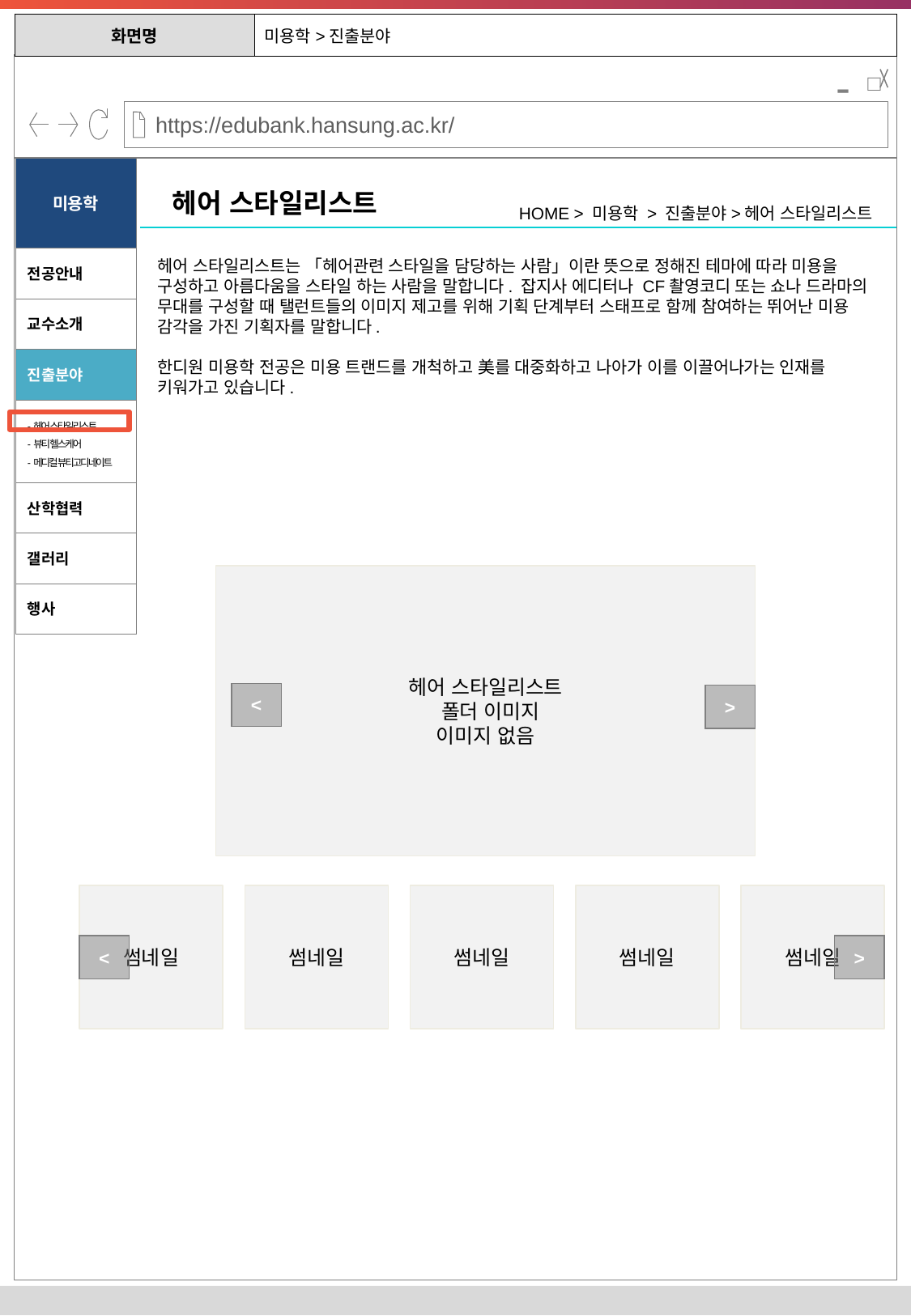

| 화면명 | 미용학>진출분야 |
| --- | --- |
-
미용학
헤어 스타일리스트
HOME > 미용학 > 진출분야>헤어 스타일리스트
전공안내
헤어 스타일리스트는 「헤어관련 스타일을 담당하는 사람」이란 뜻으로 정해진 테마에 따라 미용을 구성하고 아름다움을 스타일 하는 사람을 말합니다. 잡지사 에디터나 CF촬영코디 또는 쇼나 드라마의 무대를 구성할 때 탤런트들의 이미지 제고를 위해 기획 단계부터 스태프로 함께 참여하는 뛰어난 미용 감각을 가진 기획자를 말합니다.

한디원 미용학 전공은 미용 트랜드를 개척하고 美를 대중화하고 나아가 이를 이끌어나가는 인재를 키워가고 있습니다.
교수소개
진출분야
-헤어 스타일리스트
-뷰티 헬스케어
-메디컬 뷰티고디네이트

산학협력
갤러리
헤어 스타일리스트
 폴더 이미지
이미지 없음
행사
<
>
썸네일
썸네일
썸네일
썸네일
썸네일
<
>